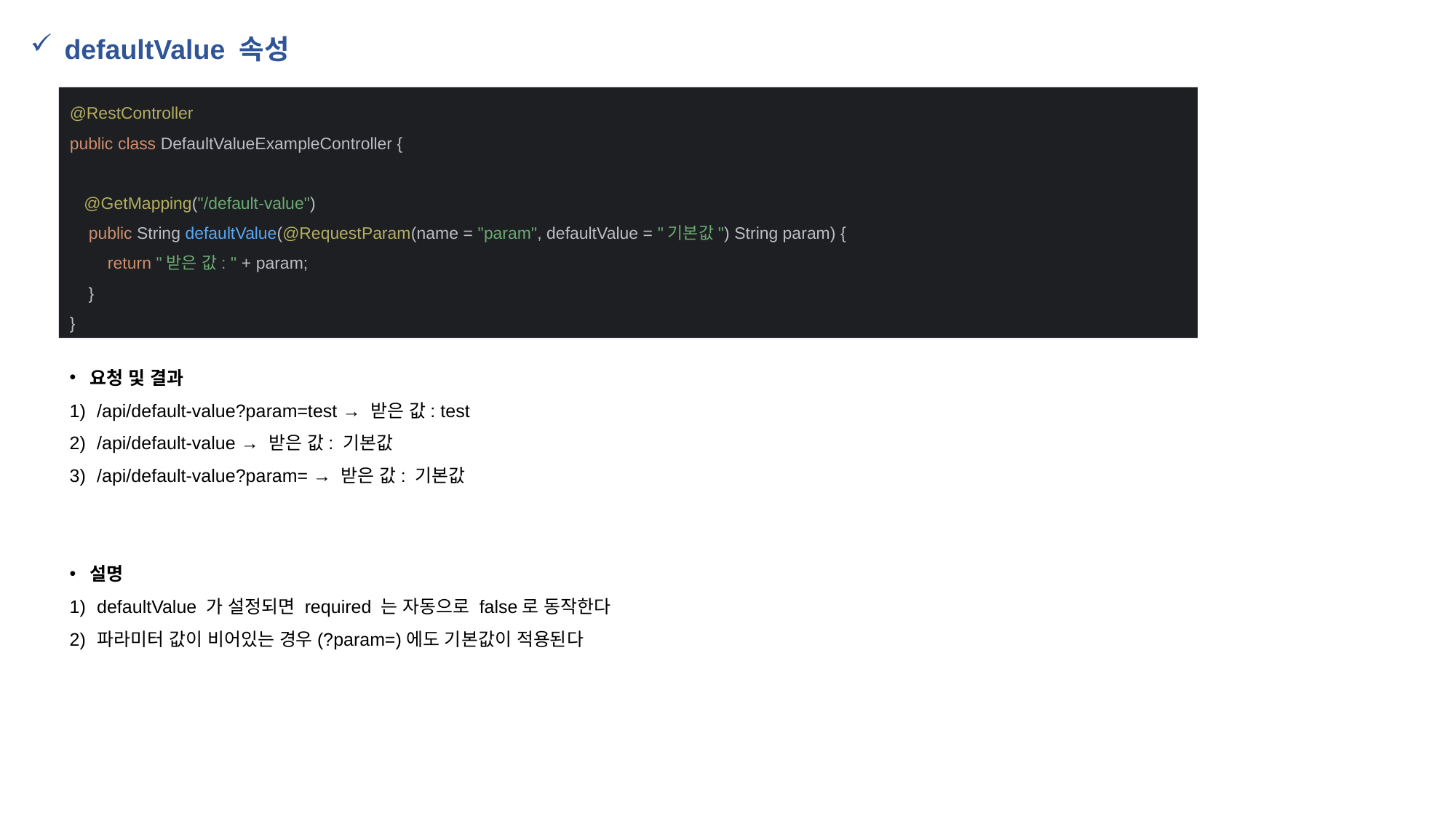

defaultValue 속성
@RestController
public class DefaultValueExampleController {
   @GetMapping("/default-value")
    public String defaultValue(@RequestParam(name = "param", defaultValue = "기본값") String param) {
        return "받은 값: " + param;
    }
}
요청 및 결과
/api/default-value?param=test → 받은 값: test
/api/default-value → 받은 값: 기본값
/api/default-value?param= → 받은 값: 기본값

설명
defaultValue 가 설정되면 required 는 자동으로 false로 동작한다
파라미터 값이 비어있는 경우(?param=)에도 기본값이 적용된다